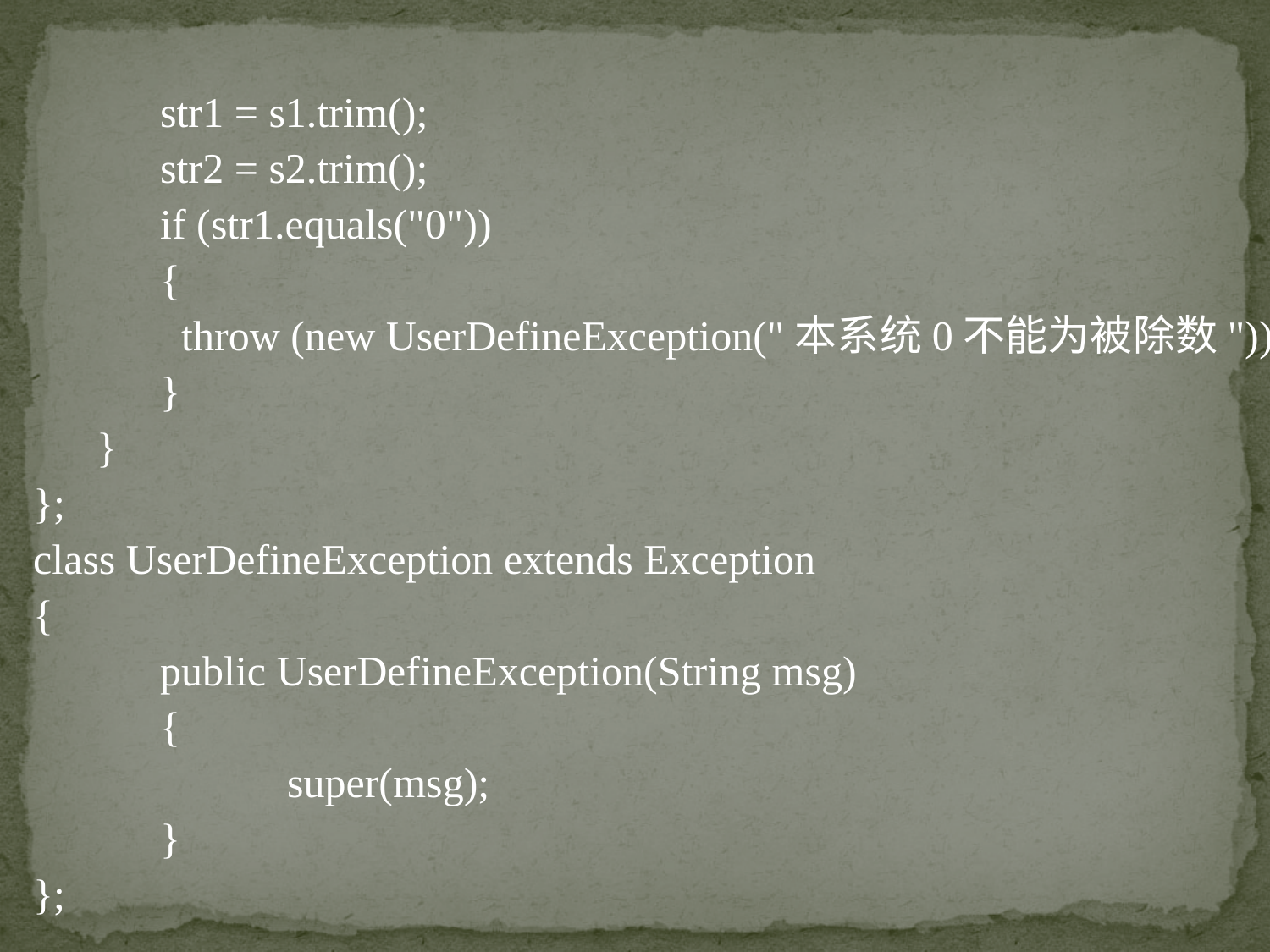

str1 = s1.trim();
	str2 = s2.trim();
	if (str1.equals("0"))
	{
	  throw (new UserDefineException("本系统0不能为被除数"));
	}
      }
};
class UserDefineException extends Exception
{
	public UserDefineException(String msg)
	{
		super(msg);
	}
};